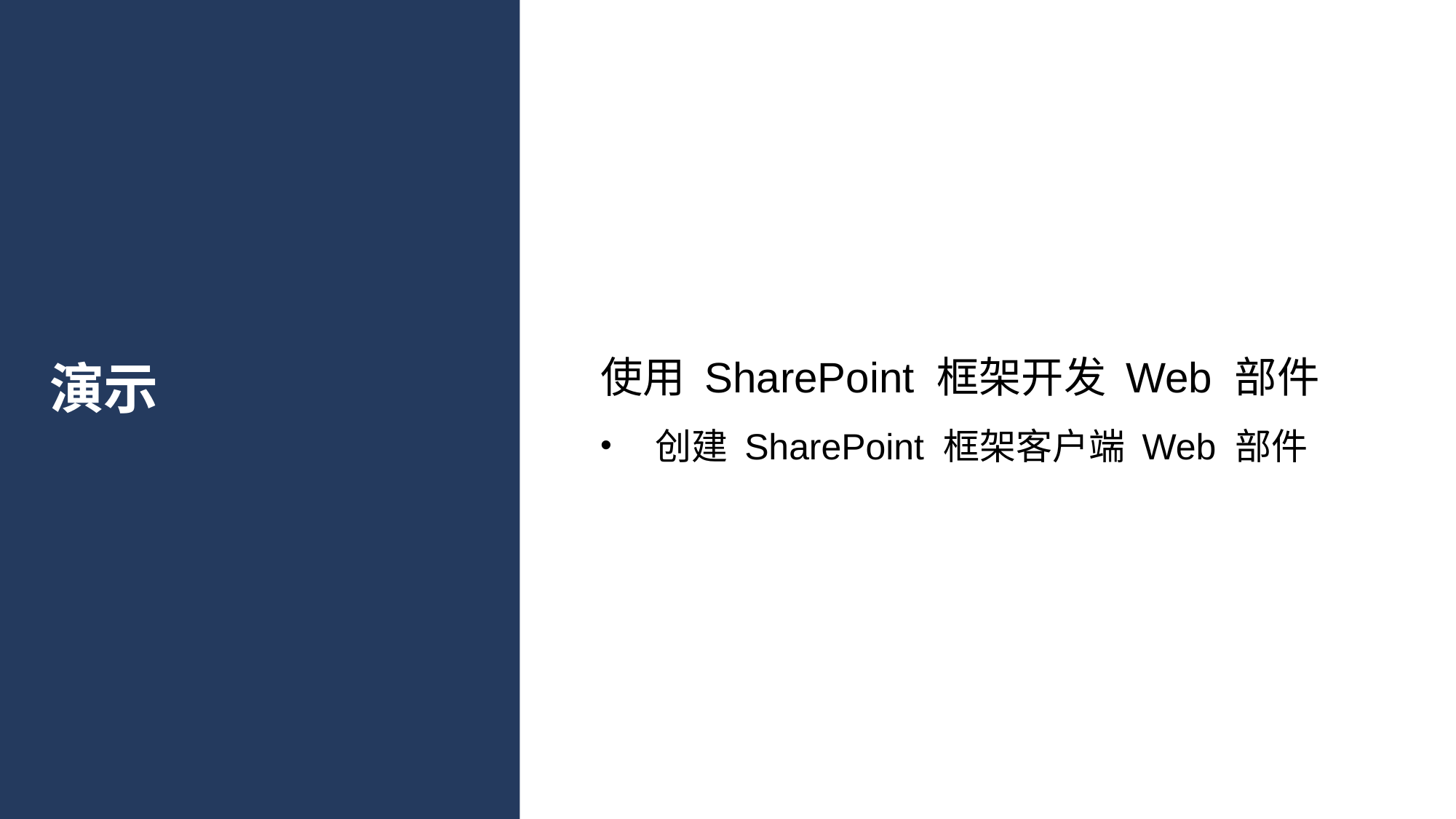

使用 SharePoint 框架开发 Web 部件
创建 SharePoint 框架客户端 Web 部件
# 演示